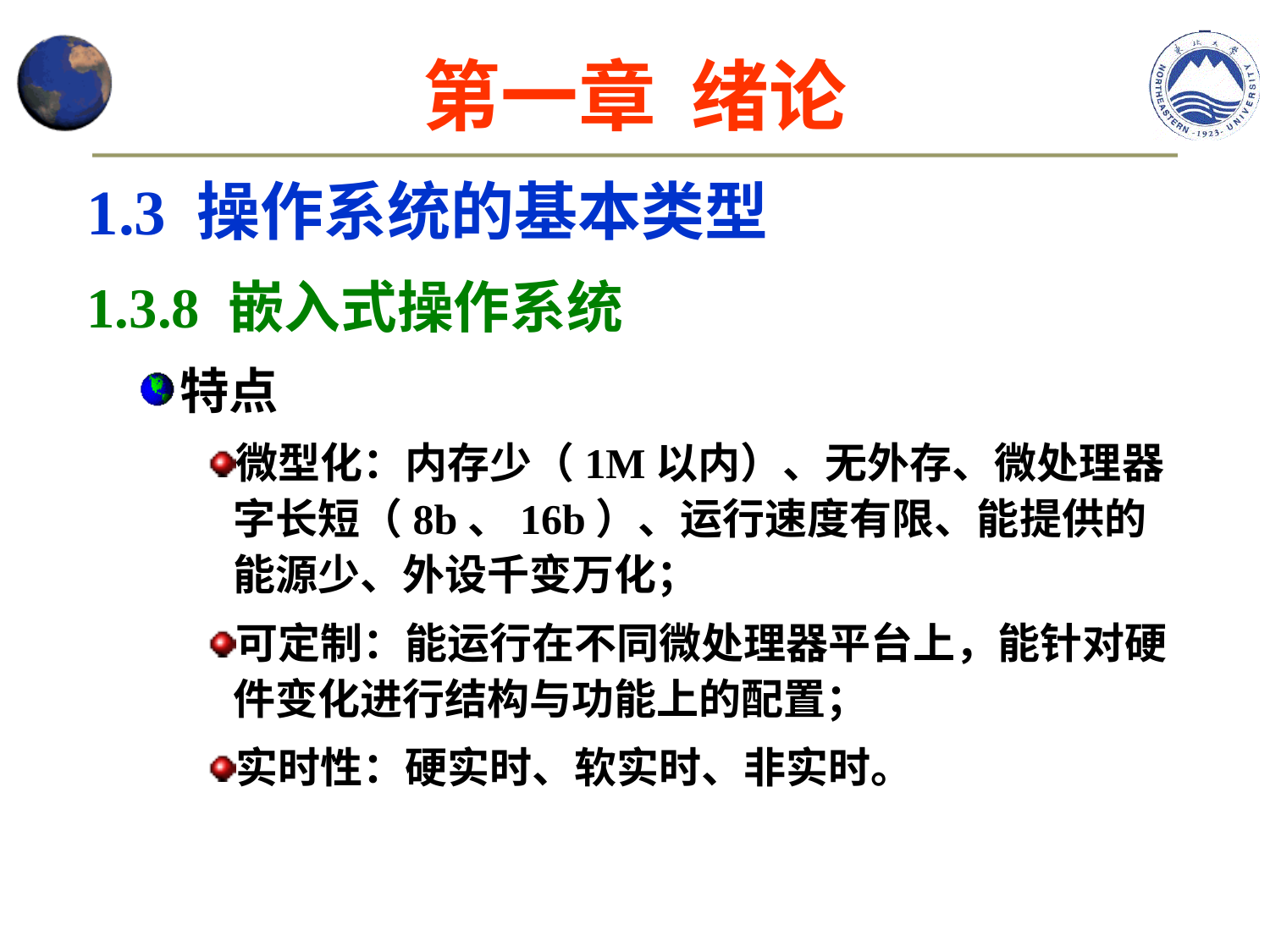

# 第一章  绪论
1.3 操作系统的基本类型
1.3.8 嵌入式操作系统
特点
微型化：内存少（1M以内）、无外存、微处理器字长短（8b、16b）、运行速度有限、能提供的能源少、外设千变万化；
可定制：能运行在不同微处理器平台上，能针对硬件变化进行结构与功能上的配置；
实时性：硬实时、软实时、非实时。